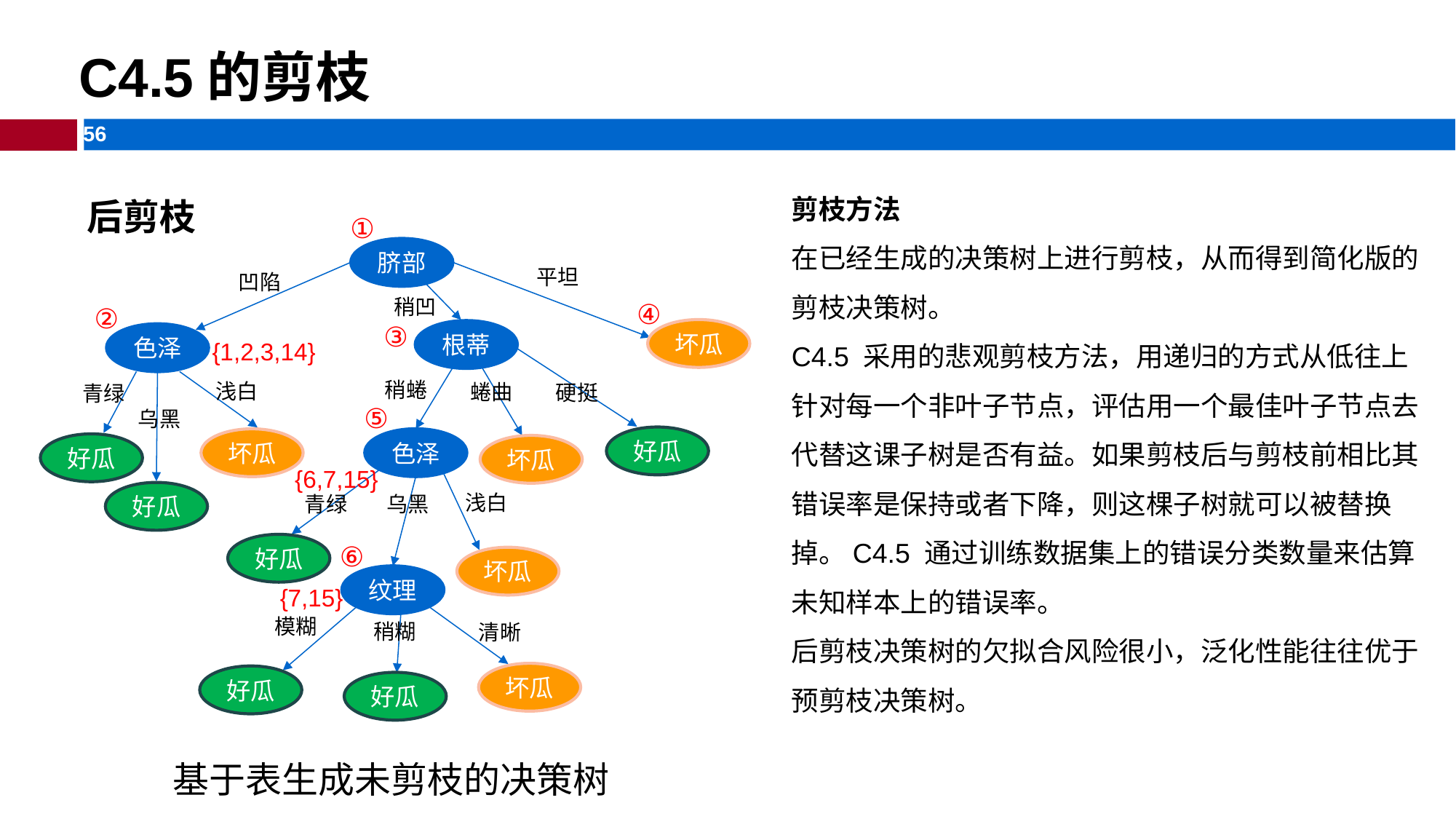

C4.5的剪枝
后剪枝
剪枝方法
在已经生成的决策树上进行剪枝，从而得到简化版的剪枝决策树。
C4.5 采用的悲观剪枝方法，用递归的方式从低往上针对每一个非叶子节点，评估用一个最佳叶子节点去代替这课子树是否有益。如果剪枝后与剪枝前相比其错误率是保持或者下降，则这棵子树就可以被替换掉。C4.5 通过训练数据集上的错误分类数量来估算未知样本上的错误率。
后剪枝决策树的欠拟合风险很小，泛化性能往往优于预剪枝决策树。
①
脐部
平坦
凹陷
稍凹
④
②
③
坏瓜
根蒂
色泽
{1,2,3,14}
稍蜷
浅白
蜷曲
硬挺
青绿
⑤
乌黑
好瓜
色泽
坏瓜
好瓜
坏瓜
{6,7,15}
好瓜
浅白
乌黑
青绿
⑥
好瓜
坏瓜
纹理
{7,15}
模糊
稍糊
清晰
坏瓜
好瓜
好瓜
基于表生成未剪枝的决策树